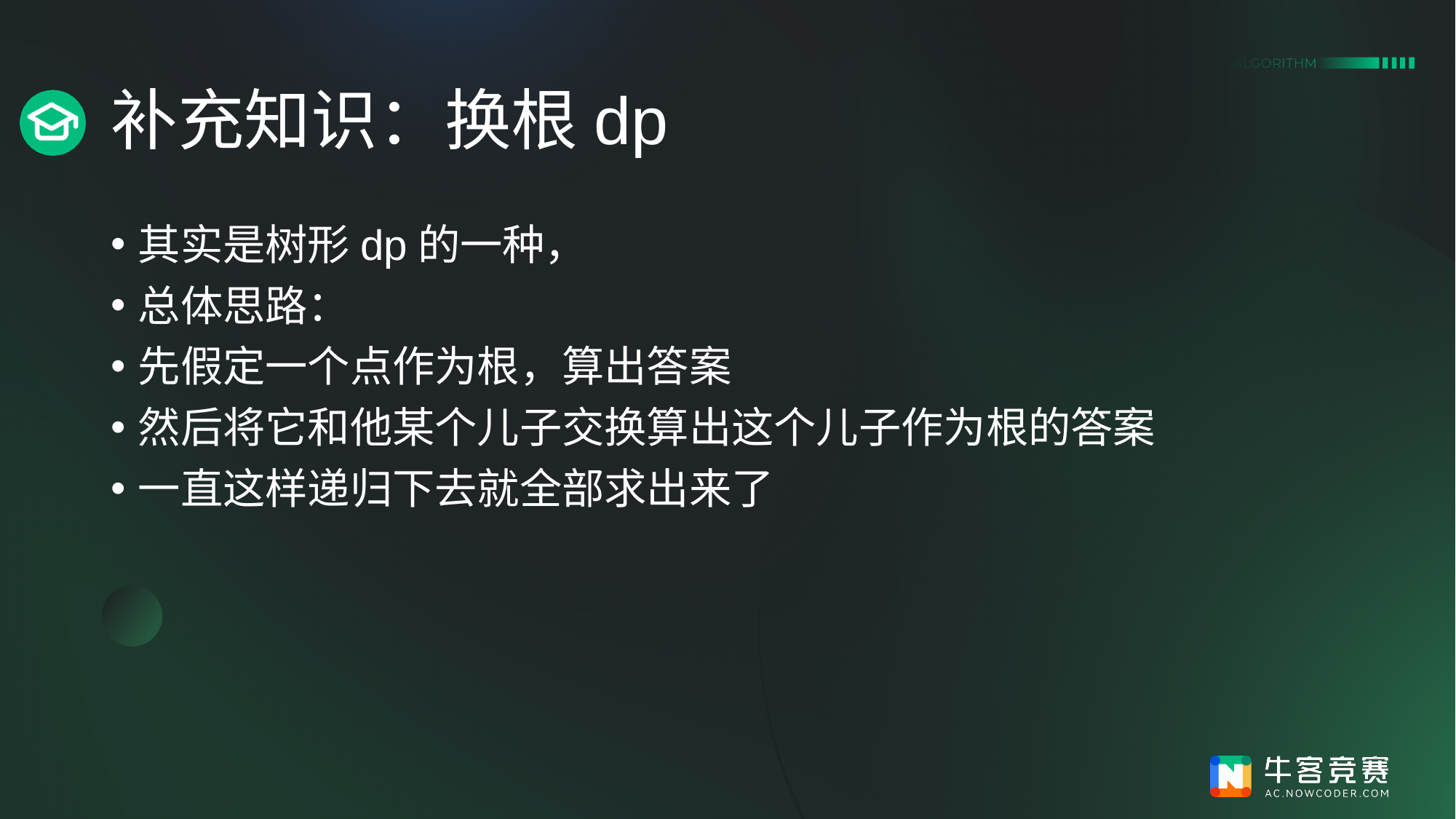

# 补充知识：换根dp
其实是树形dp的一种，
总体思路：
先假定一个点作为根，算出答案
然后将它和他某个儿子交换算出这个儿子作为根的答案
一直这样递归下去就全部求出来了